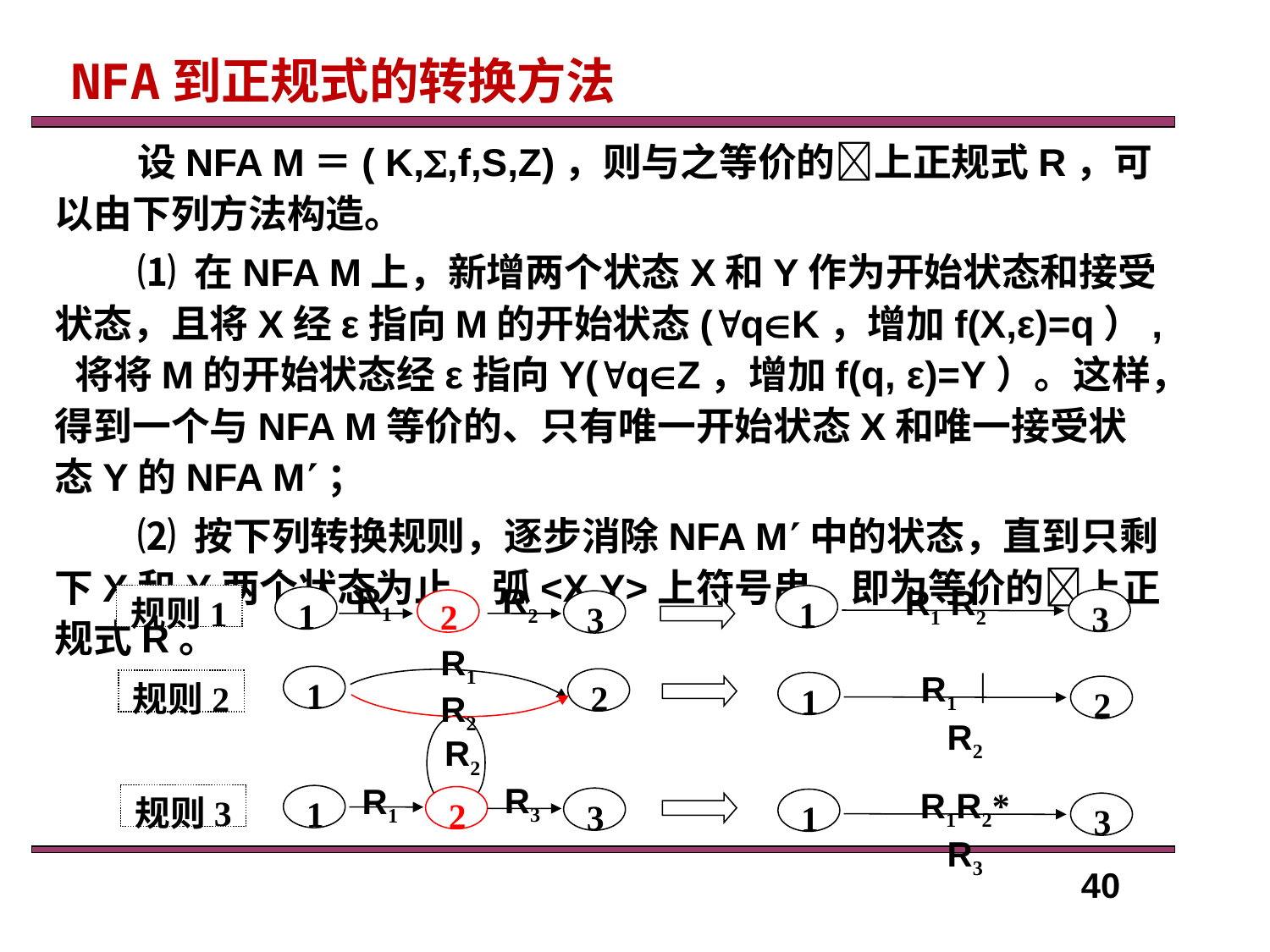

NFA到正规式的转换方法
设NFA M＝( K,Σ,f,S,Z)，则与之等价的Σ上正规式R，可以由下列方法构造。
⑴ 在NFA M上，新增两个状态X和Y作为开始状态和接受状态，且将X经ε指向M的开始状态(∀q∈K，增加f(X,ε)=q）, 将将M的开始状态经ε指向Y(∀q∈Z，增加f(q, ε)=Y）。这样，得到一个与NFA M等价的、只有唯一开始状态X和唯一接受状态Y的NFA M′；
⑵ 按下列转换规则，逐步消除NFA M′中的状态，直到只剩下X和Y两个状态为止。弧<X,Y>上符号串，即为等价的Σ上正规式R。
R1
R2
R1 R2

规则1

1

1
2

3

3

R1
R1︱R2

1

2

规则2

1

2
R2

R2

R3
R1
R1R2*R3

规则3

1

2

3

1

3

40